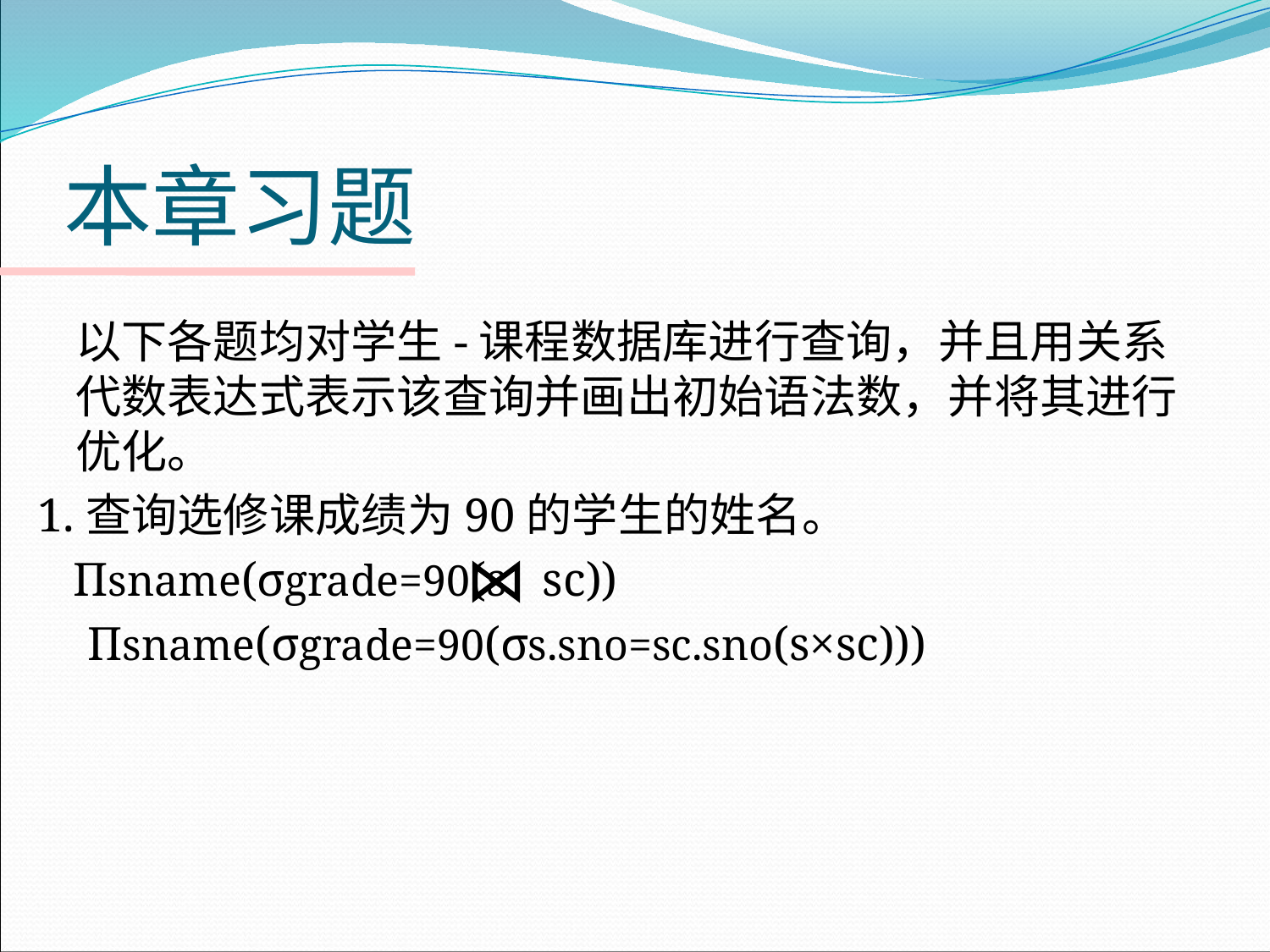

# 本章习题
	以下各题均对学生-课程数据库进行查询，并且用关系代数表达式表示该查询并画出初始语法数，并将其进行优化。
1.查询选修课成绩为90的学生的姓名。
   Πsname(σgrade=90(s   sc))
	 Πsname(σgrade=90(σs.sno=sc.sno(s×sc)))

889